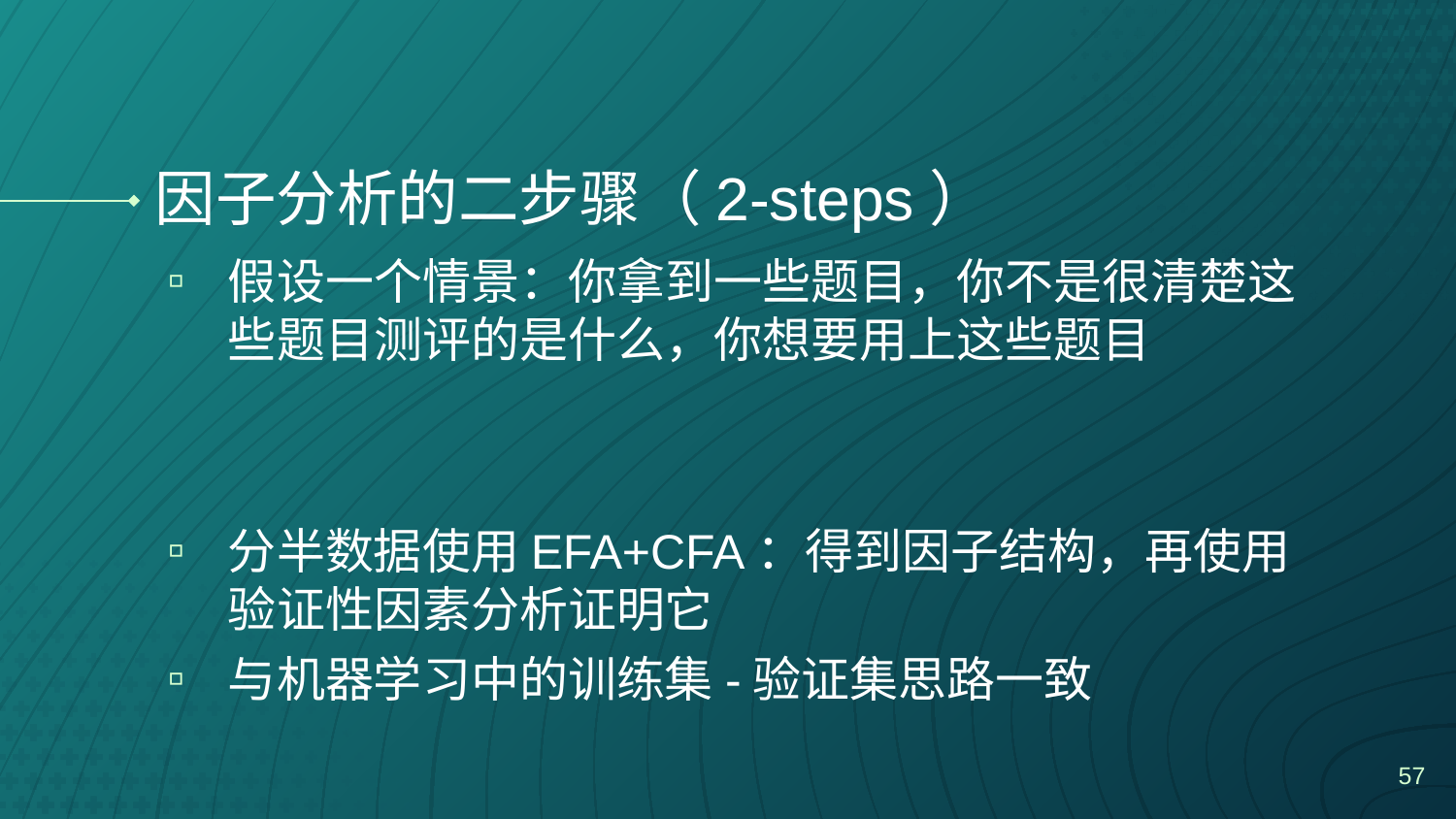

# 因子分析的二步骤（2-steps）
假设一个情景：你拿到一些题目，你不是很清楚这些题目测评的是什么，你想要用上这些题目

分半数据使用EFA+CFA：得到因子结构，再使用验证性因素分析证明它
与机器学习中的训练集-验证集思路一致
57